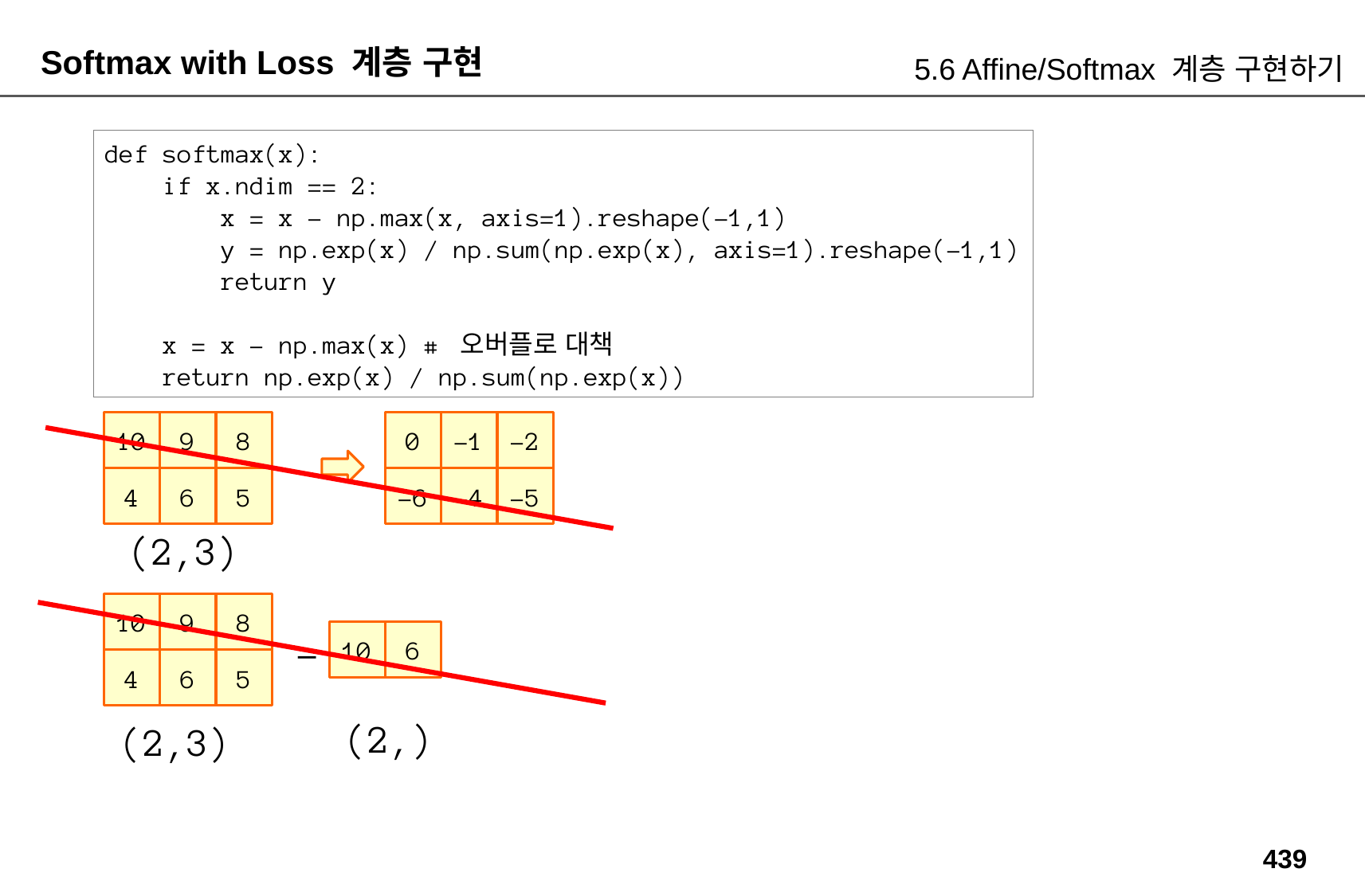

Softmax with Loss 계층 구현
5.6 Affine/Softmax 계층 구현하기
def softmax(x):
    if x.ndim == 2:
        x = x - np.max(x, axis=1).reshape(-1,1)
        y = np.exp(x) / np.sum(np.exp(x), axis=1).reshape(-1,1)
        return y

    x = x - np.max(x) # 오버플로 대책
    return np.exp(x) / np.sum(np.exp(x))
-2
-1
0
8
9
10

-5
-4
-6
5
6
4
(2,3)
8
9
10
-
6
10
5
6
4
(2,)
(2,3)